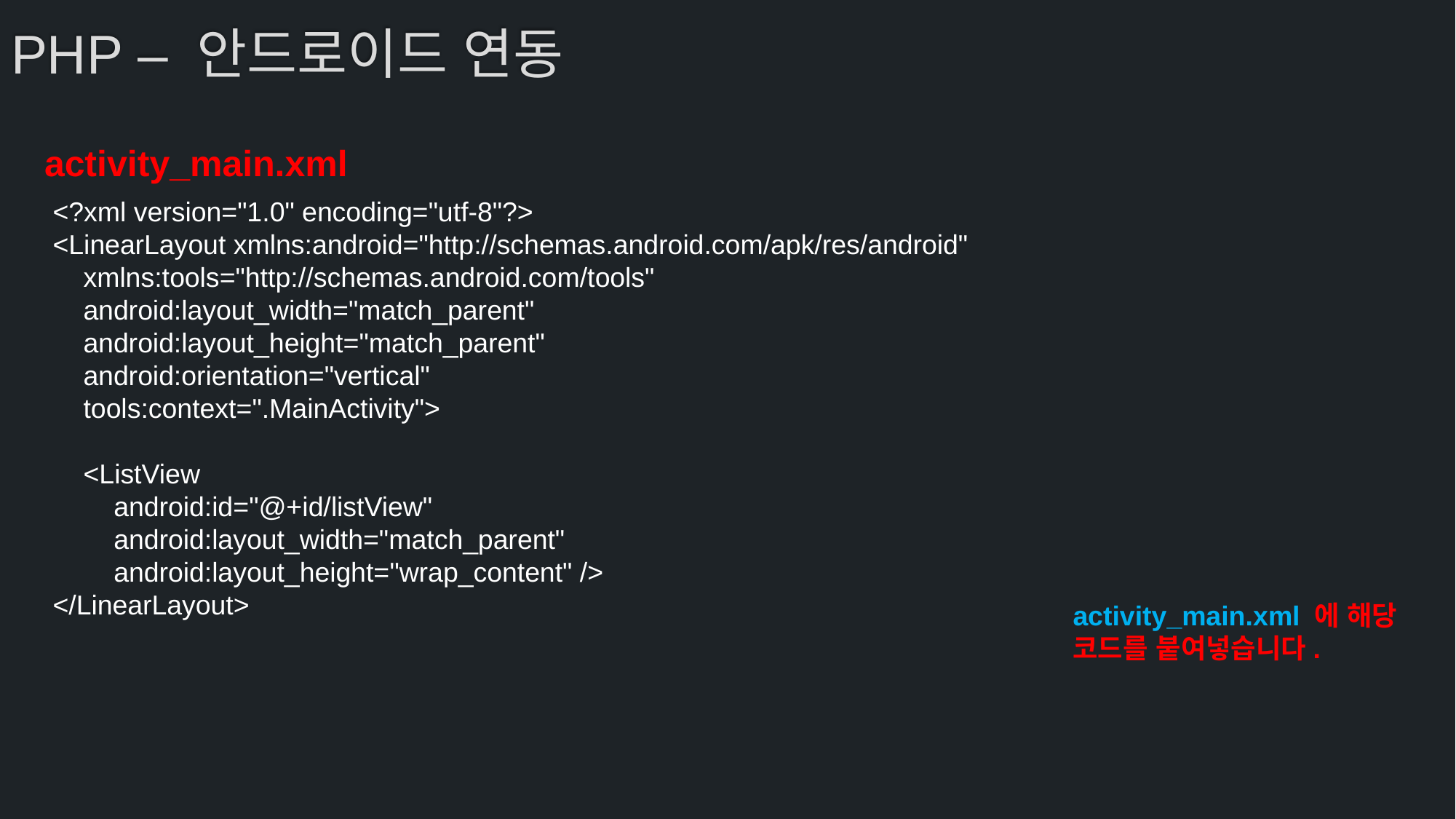

# PHP – 안드로이드 연동
activity_main.xml
<?xml version="1.0" encoding="utf-8"?>
<LinearLayout xmlns:android="http://schemas.android.com/apk/res/android"
    xmlns:tools="http://schemas.android.com/tools"
    android:layout_width="match_parent"
    android:layout_height="match_parent"
    android:orientation="vertical"
    tools:context=".MainActivity">

    <ListView
        android:id="@+id/listView"
        android:layout_width="match_parent"
        android:layout_height="wrap_content" />
</LinearLayout>
activity_main.xml 에 해당 코드를 붙여넣습니다.